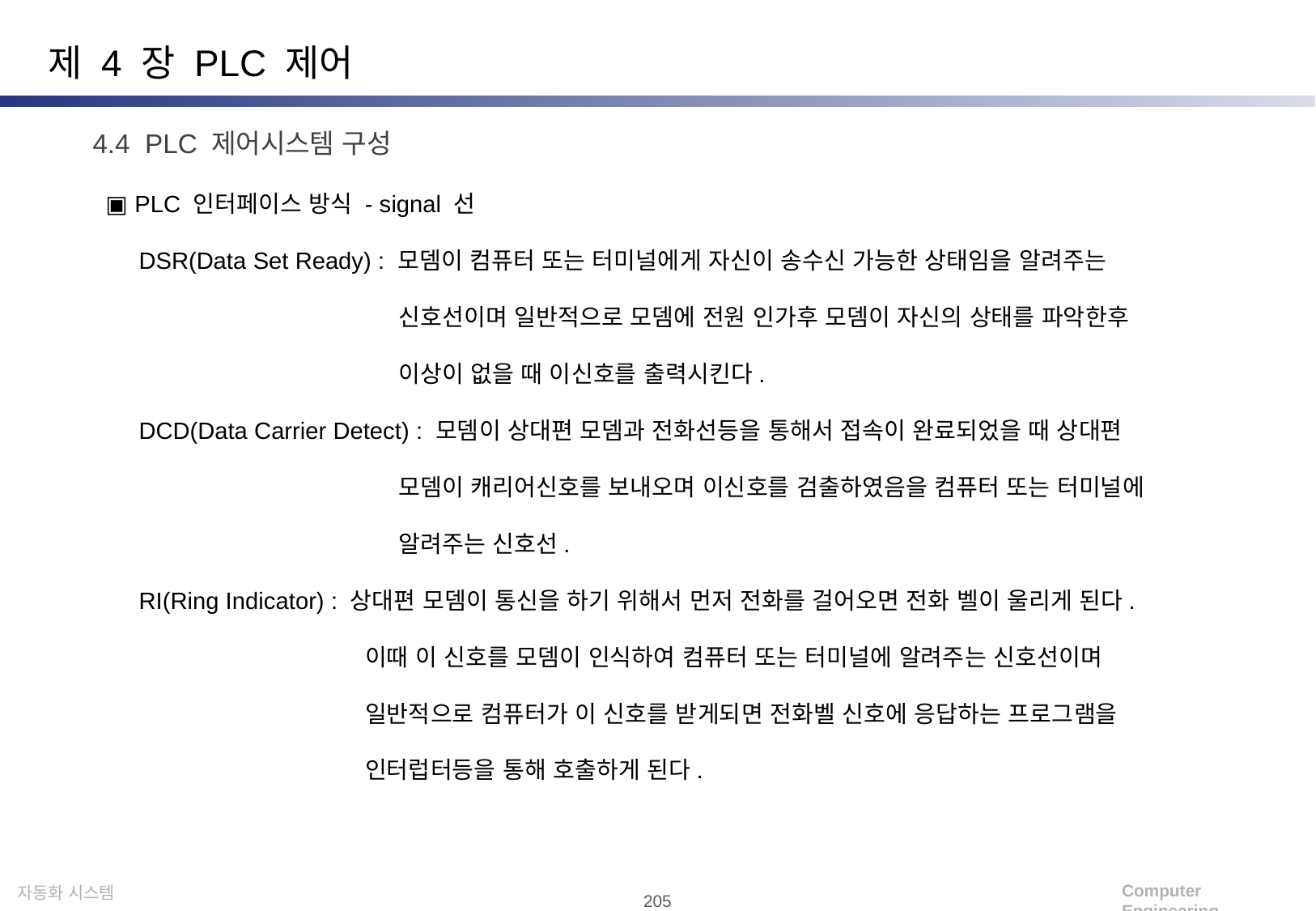

제 4 장 PLC 제어
4.4  PLC 제어시스템 구성
▣ PLC 인터페이스 방식 - signal 선
DSR(Data Set Ready) : 모뎀이 컴퓨터 또는 터미널에게 자신이 송수신 가능한 상태임을 알려주는
                                      신호선이며 일반적으로 모뎀에 전원 인가후 모뎀이 자신의 상태를 파악한후
                                      이상이 없을 때 이신호를 출력시킨다.
DCD(Data Carrier Detect) : 모뎀이 상대편 모뎀과 전화선등을 통해서 접속이 완료되었을 때 상대편
                                      모뎀이 캐리어신호를 보내오며 이신호를 검출하였음을 컴퓨터 또는 터미널에
                                      알려주는 신호선.
RI(Ring Indicator) : 상대편 모뎀이 통신을 하기 위해서 먼저 전화를 걸어오면 전화 벨이 울리게 된다.
                                 이때 이 신호를 모뎀이 인식하여 컴퓨터 또는 터미널에 알려주는 신호선이며
                                 일반적으로 컴퓨터가 이 신호를 받게되면 전화벨 신호에 응답하는 프로그램을
                                 인터럽터등을 통해 호출하게 된다.